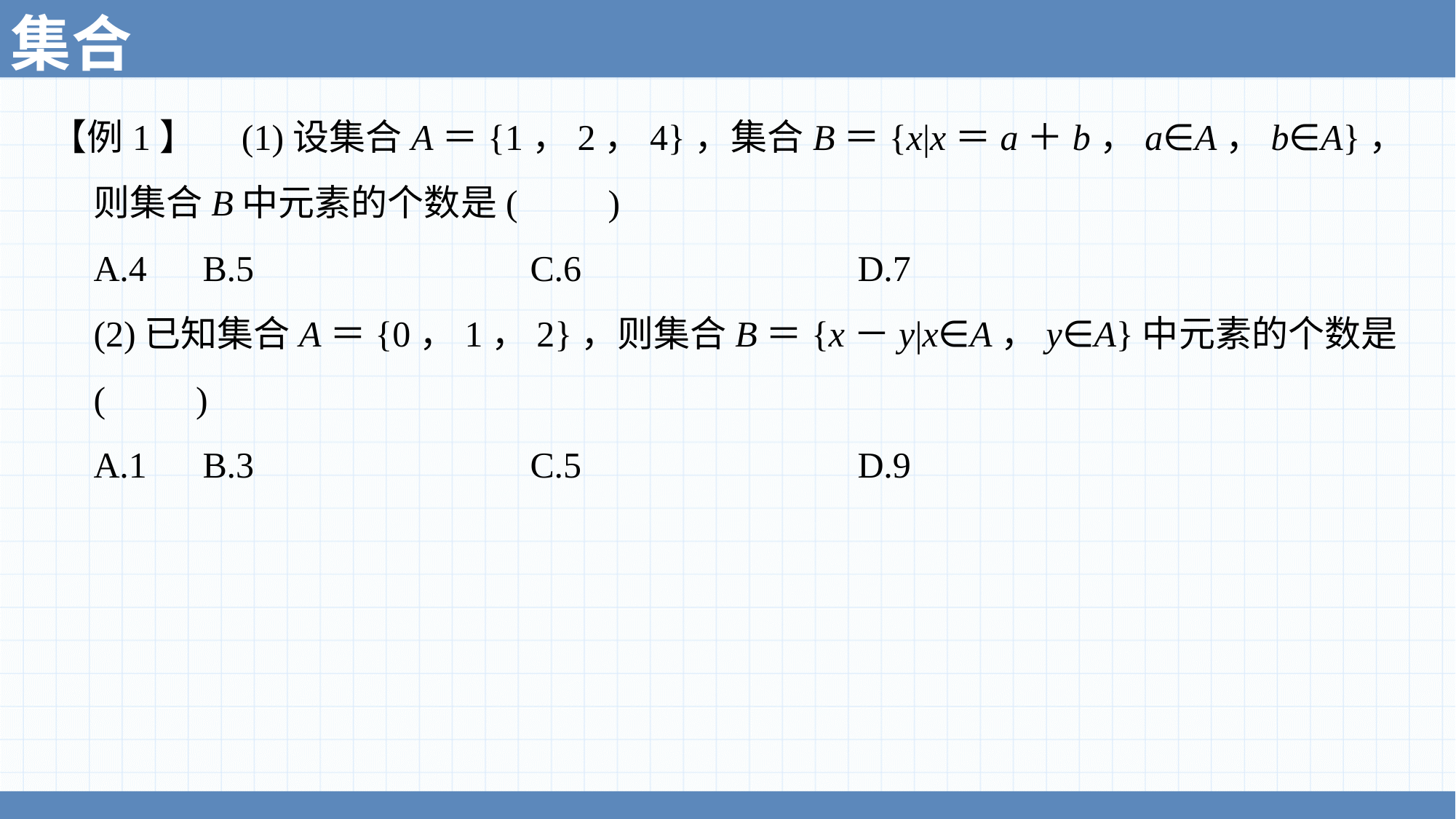

集合
【例1】　(1)设集合A＝{1，2，4}，集合B＝{x|x＝a＋b，a∈A，b∈A}，则集合B中元素的个数是(　　)
	A.4  	B.5  			C.6  			D.7
	(2)已知集合A＝{0，1，2}，则集合B＝{x－y|x∈A，y∈A}中元素的个数是(　　)
	A.1  	B.3  			C.5 		 	D.9